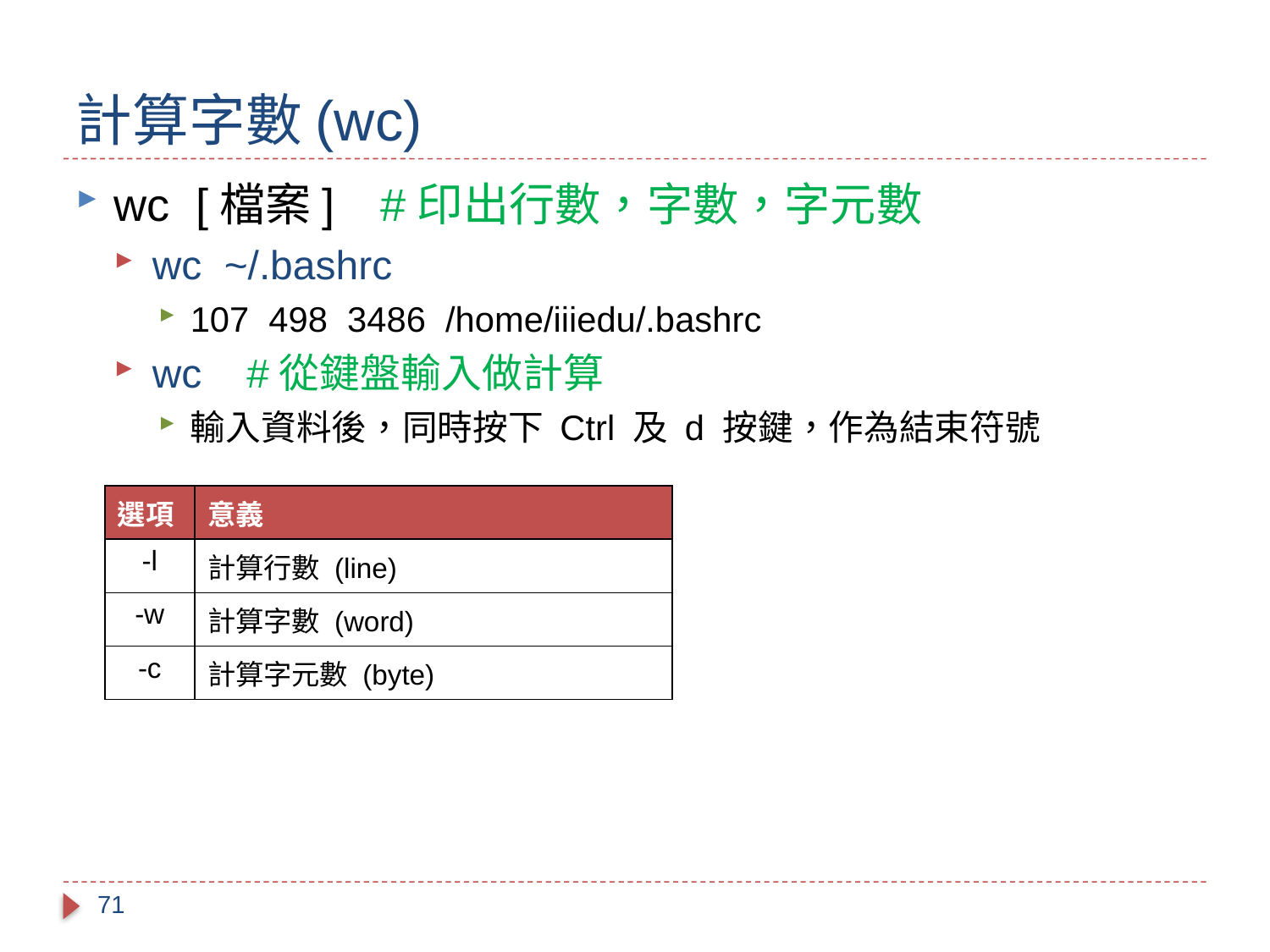

# 計算字數(wc)
wc  [檔案]	 #印出行數，字數，字元數
wc  ~/.bashrc
107  498  3486  /home/iiiedu/.bashrc
wc    #從鍵盤輸入做計算
輸入資料後，同時按下 Ctrl 及 d 按鍵，作為結束符號

| 選項 | 意義 |
| --- | --- |
| -l | 計算行數 (line) |
| -w | 計算字數 (word) |
| -c | 計算字元數 (byte) |
71